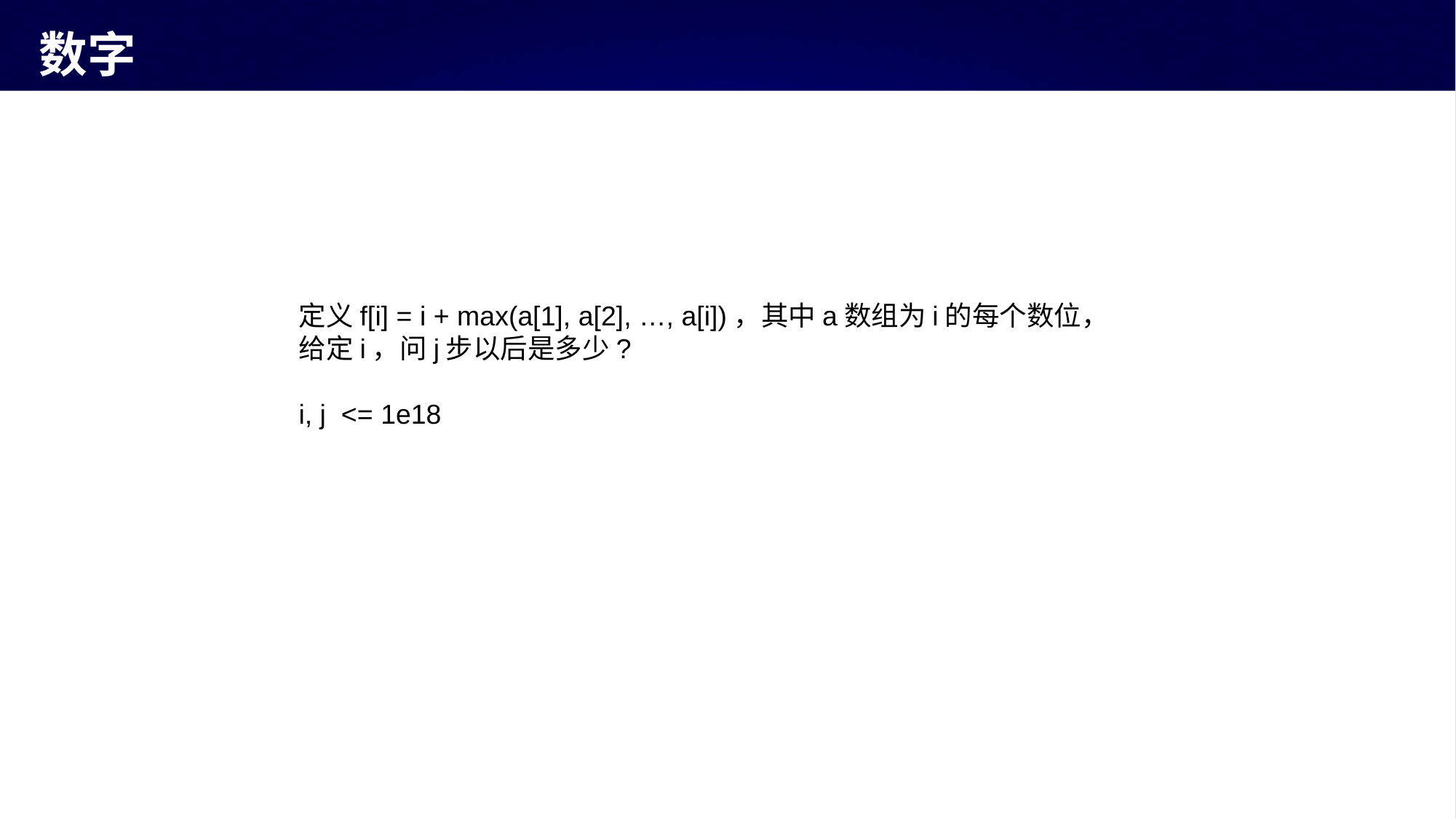

# 数字
定义f[i] = i + max(a[1], a[2], …, a[i])，其中a数组为i的每个数位，给定i，问j步以后是多少?

i, j  <= 1e18